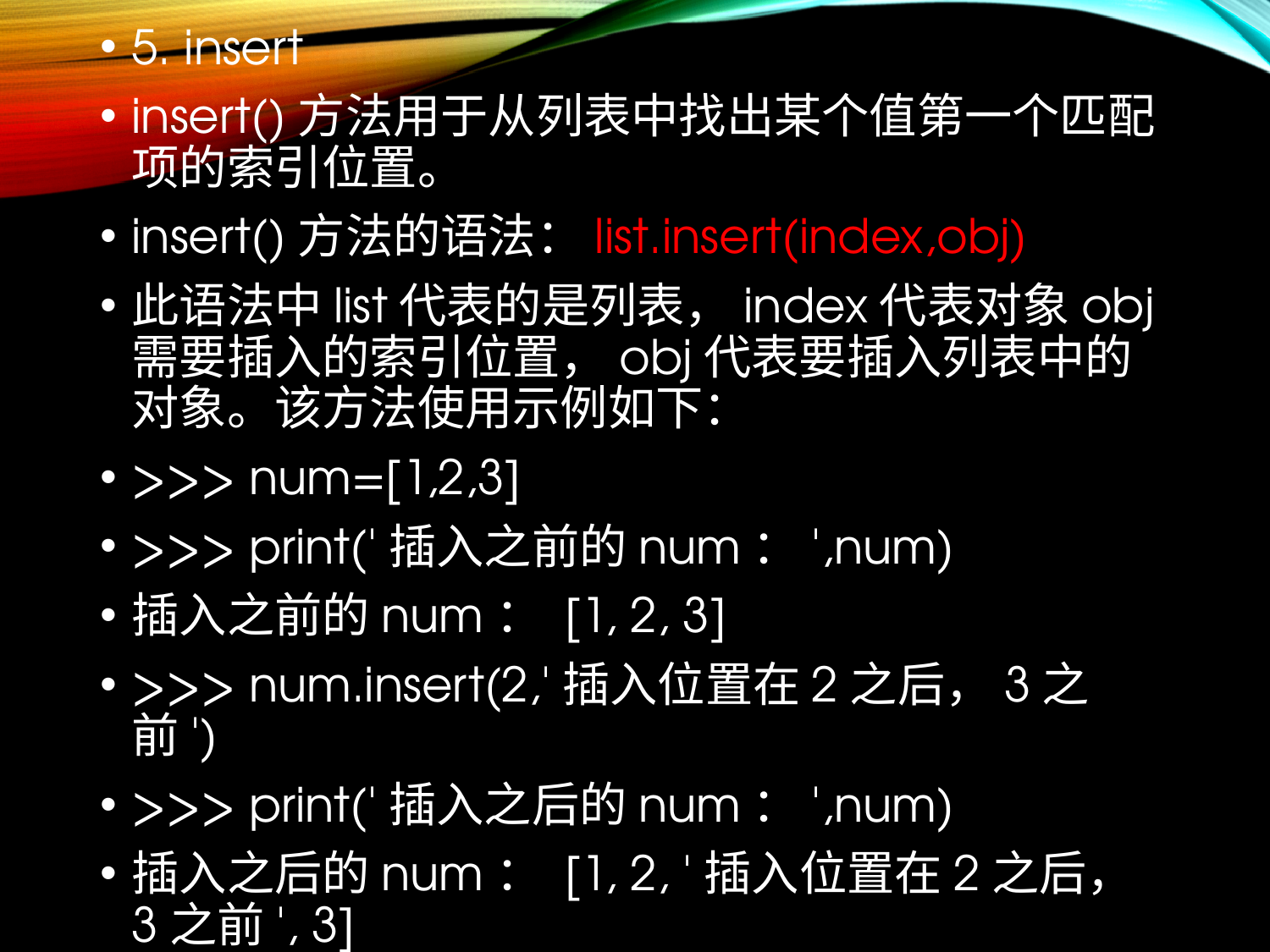

5. insert
insert()方法用于从列表中找出某个值第一个匹配项的索引位置。
insert()方法的语法：list.insert(index,obj)
此语法中list代表的是列表，index代表对象obj需要插入的索引位置，obj代表要插入列表中的对象。该方法使用示例如下：
>>> num=[1,2,3]
>>> print('插入之前的num：',num)
插入之前的num： [1, 2, 3]
>>> num.insert(2,'插入位置在2之后，3之前')
>>> print('插入之后的num：',num)
插入之后的num： [1, 2, '插入位置在2之后，3之前', 3]